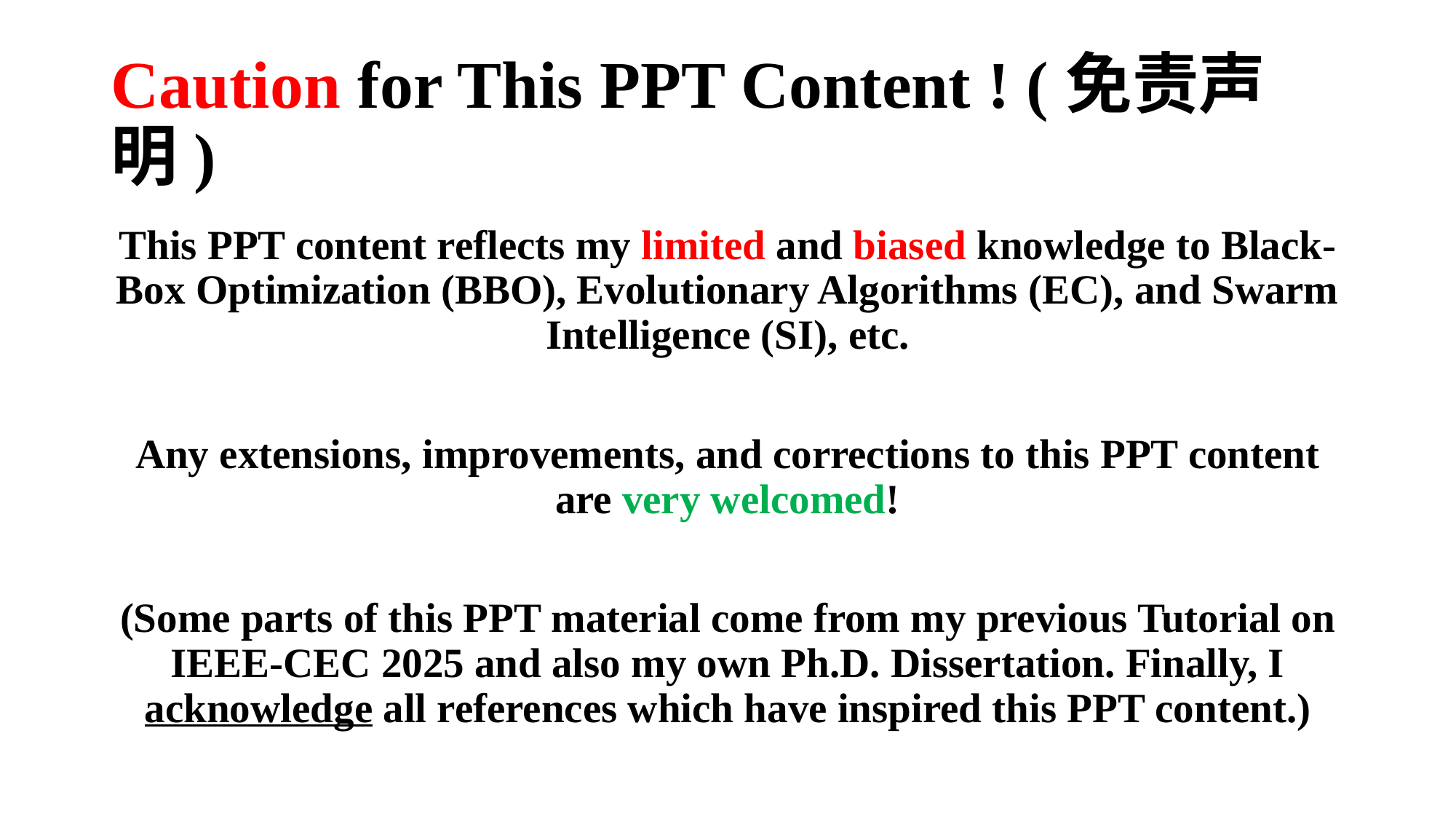

# Caution for This PPT Content ! (免责声明)
This PPT content reflects my limited and biased knowledge to Black-Box Optimization (BBO), Evolutionary Algorithms (EC), and Swarm Intelligence (SI), etc.

Any extensions, improvements, and corrections to this PPT content are very welcomed!

(Some parts of this PPT material come from my previous Tutorial on IEEE-CEC 2025 and also my own Ph.D. Dissertation. Finally, I acknowledge all references which have inspired this PPT content.)